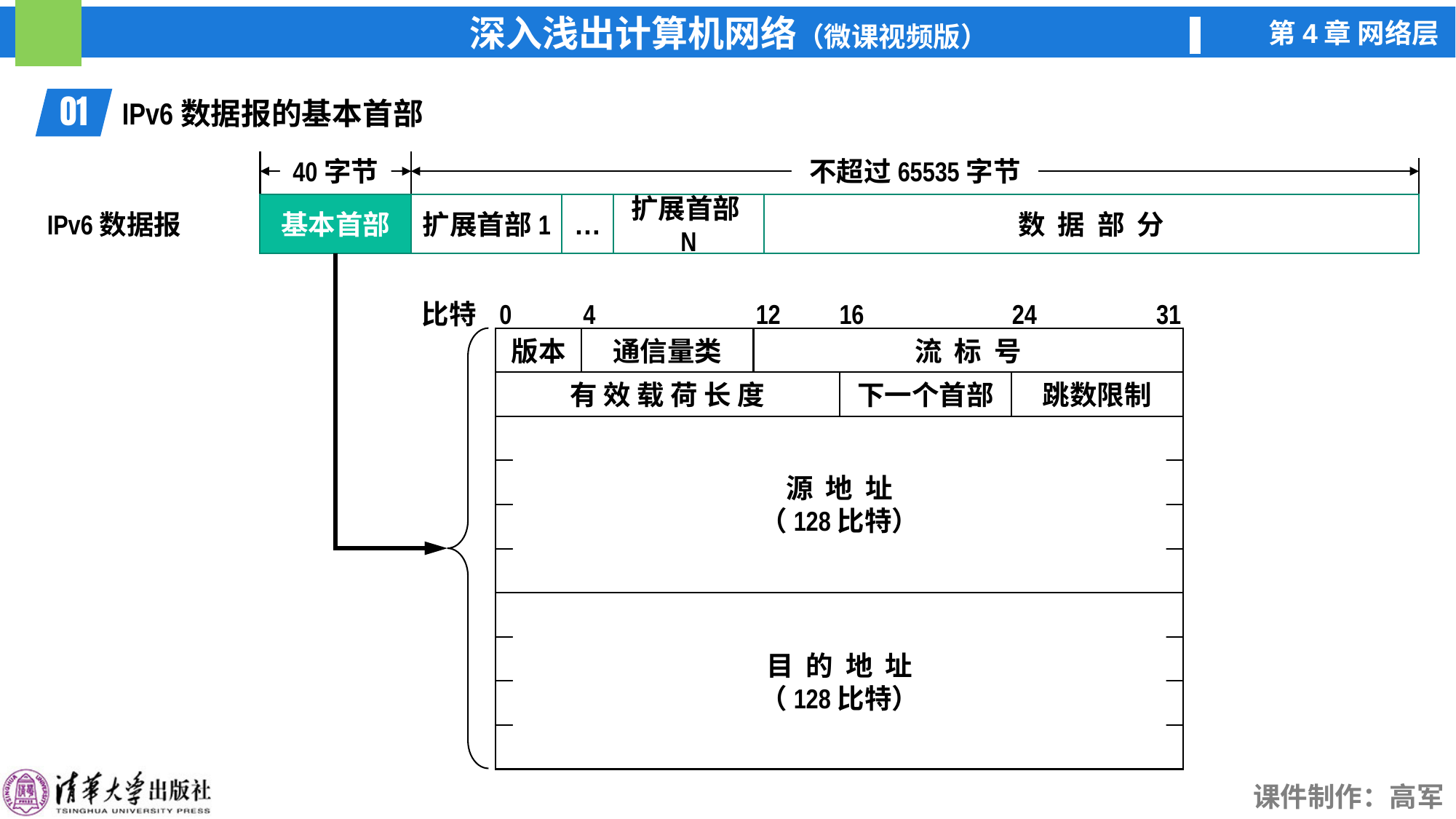

01
IPv6数据报的基本首部
40字节
不超过65535字节
基本首部
有  效  载  荷
IPv6数据报
扩展首部1
扩展首部N
…
数  据  部  分
比特
0
4
12
16
24
31

版本
通信量类
流  标  号
有 效 载 荷 长 度
下一个首部
跳数限制

源  地  址
（128比特）

目  的  地  址
（128比特）